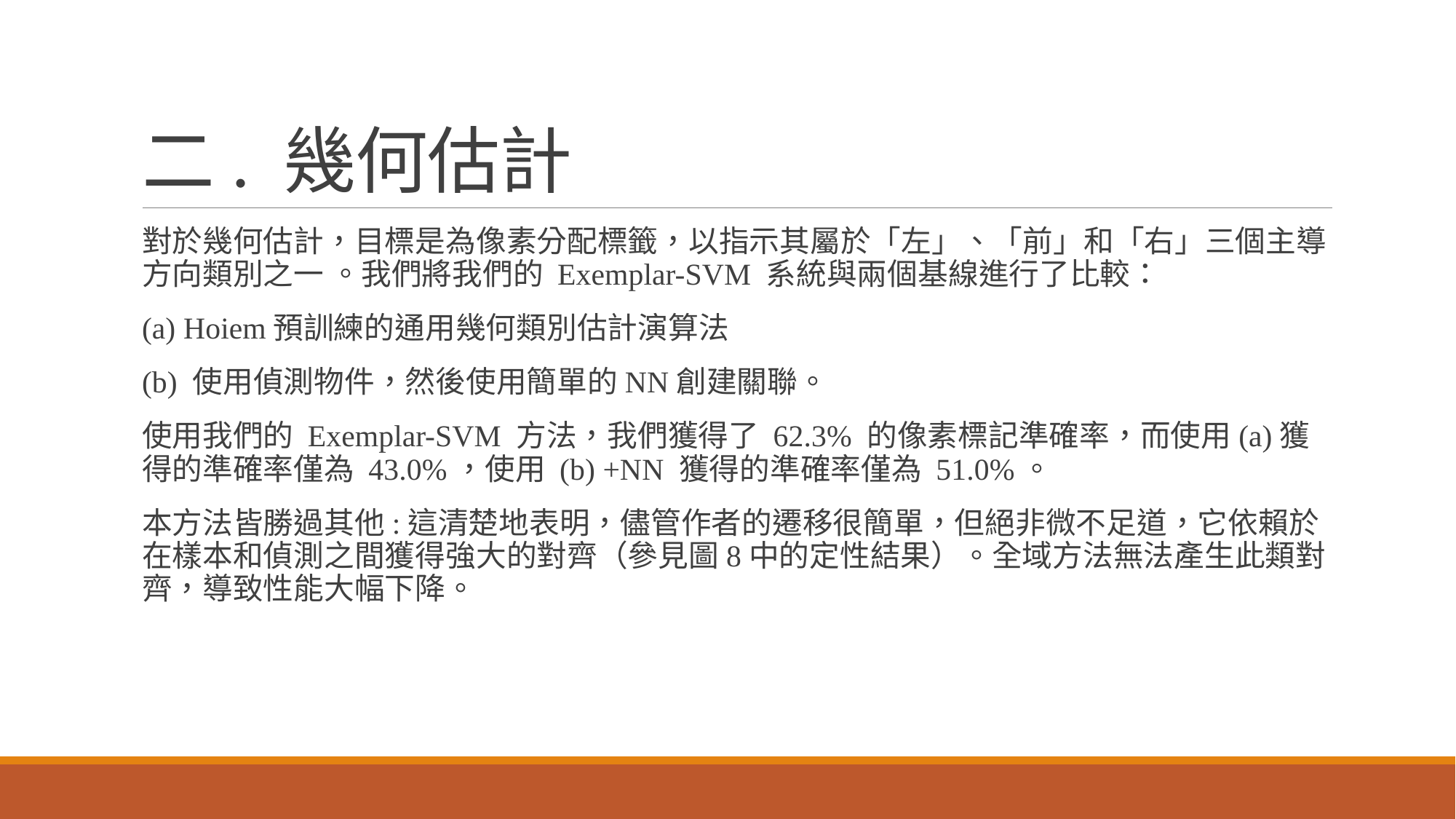

# 二. 幾何估計
對於幾何估計，目標是為像素分配標籤，以指示其屬於「左」、「前」和「右」三個主導方向類別之一 。我們將我們的 Exemplar-SVM 系統與兩個基線進行了比較：
(a) Hoiem預訓練的通用幾何類別估計演算法
(b) 使用偵測物件，然後使用簡單的NN創建關聯。
使用我們的 Exemplar-SVM 方法，我們獲得了 62.3% 的像素標記準確率，而使用(a)獲得的準確率僅為 43.0%，使用 (b) +NN 獲得的準確率僅為 51.0%。
本方法皆勝過其他:這清楚地表明，儘管作者的遷移很簡單，但絕非微不足道，它依賴於在樣本和偵測之間獲得強大的對齊（參見圖8中的定性結果）。全域方法無法產生此類對齊，導致性能大幅下降。